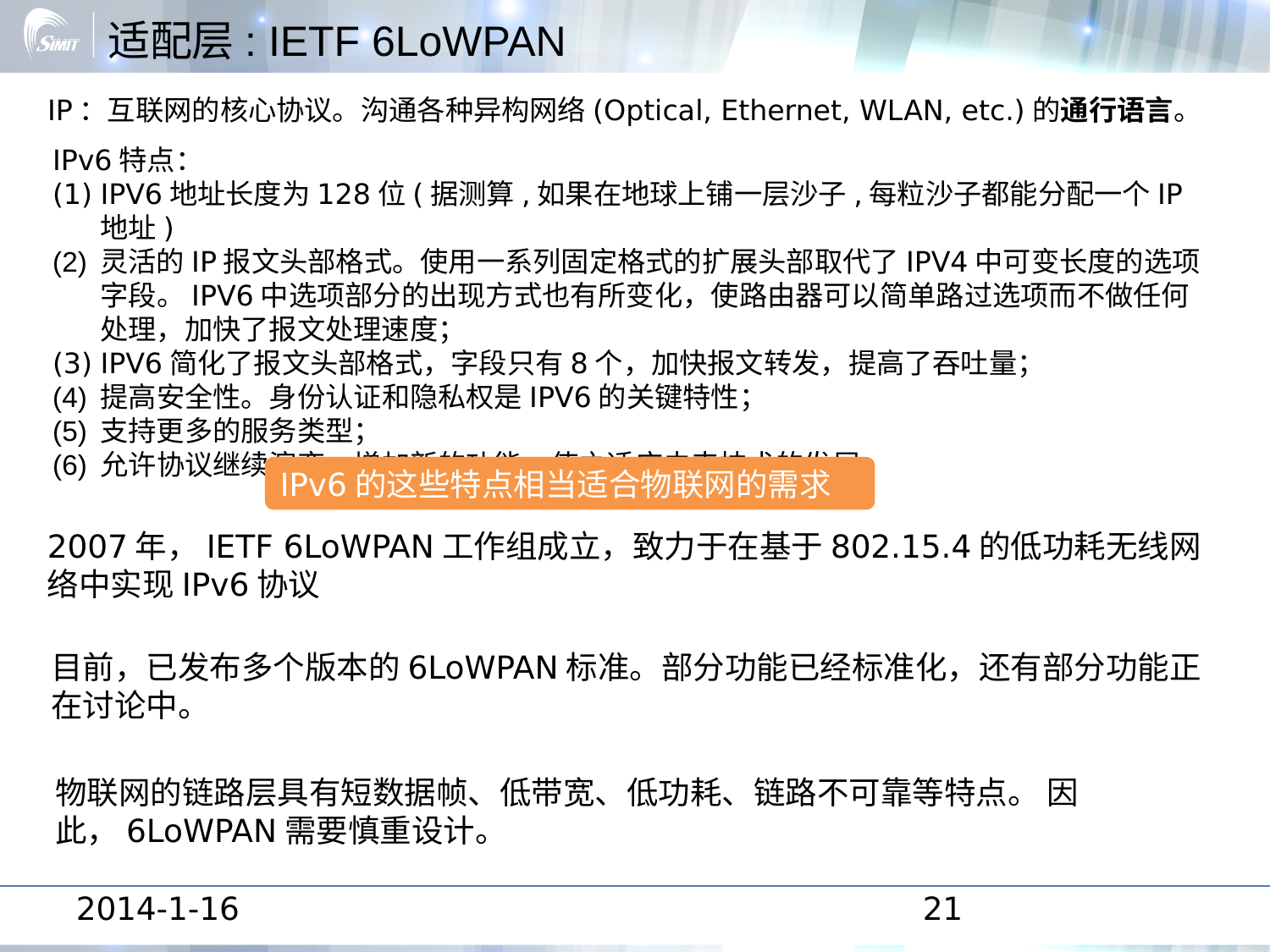

# 适配层: IETF 6LoWPAN

IP：互联网的核心协议。沟通各种异构网络(Optical, Ethernet, WLAN, etc.)的通行语言。
IPv6特点：
IPV6地址长度为128位(据测算,如果在地球上铺一层沙子,每粒沙子都能分配一个IP地址)
灵活的IP报文头部格式。使用一系列固定格式的扩展头部取代了IPV4中可变长度的选项字段。IPV6中选项部分的出现方式也有所变化，使路由器可以简单路过选项而不做任何处理，加快了报文处理速度；
IPV6简化了报文头部格式，字段只有8个，加快报文转发，提高了吞吐量；
提高安全性。身份认证和隐私权是IPV6的关键特性；
支持更多的服务类型；
允许协议继续演变，增加新的功能，使之适应未来技术的发展
IPv6的这些特点相当适合物联网的需求
2007年，IETF 6LoWPAN工作组成立，致力于在基于802.15.4的低功耗无线网络中实现IPv6协议
目前，已发布多个版本的6LoWPAN标准。部分功能已经标准化，还有部分功能正在讨论中。
物联网的链路层具有短数据帧、低带宽、低功耗、链路不可靠等特点。 因此，6LoWPAN需要慎重设计。
2014-1-16
21